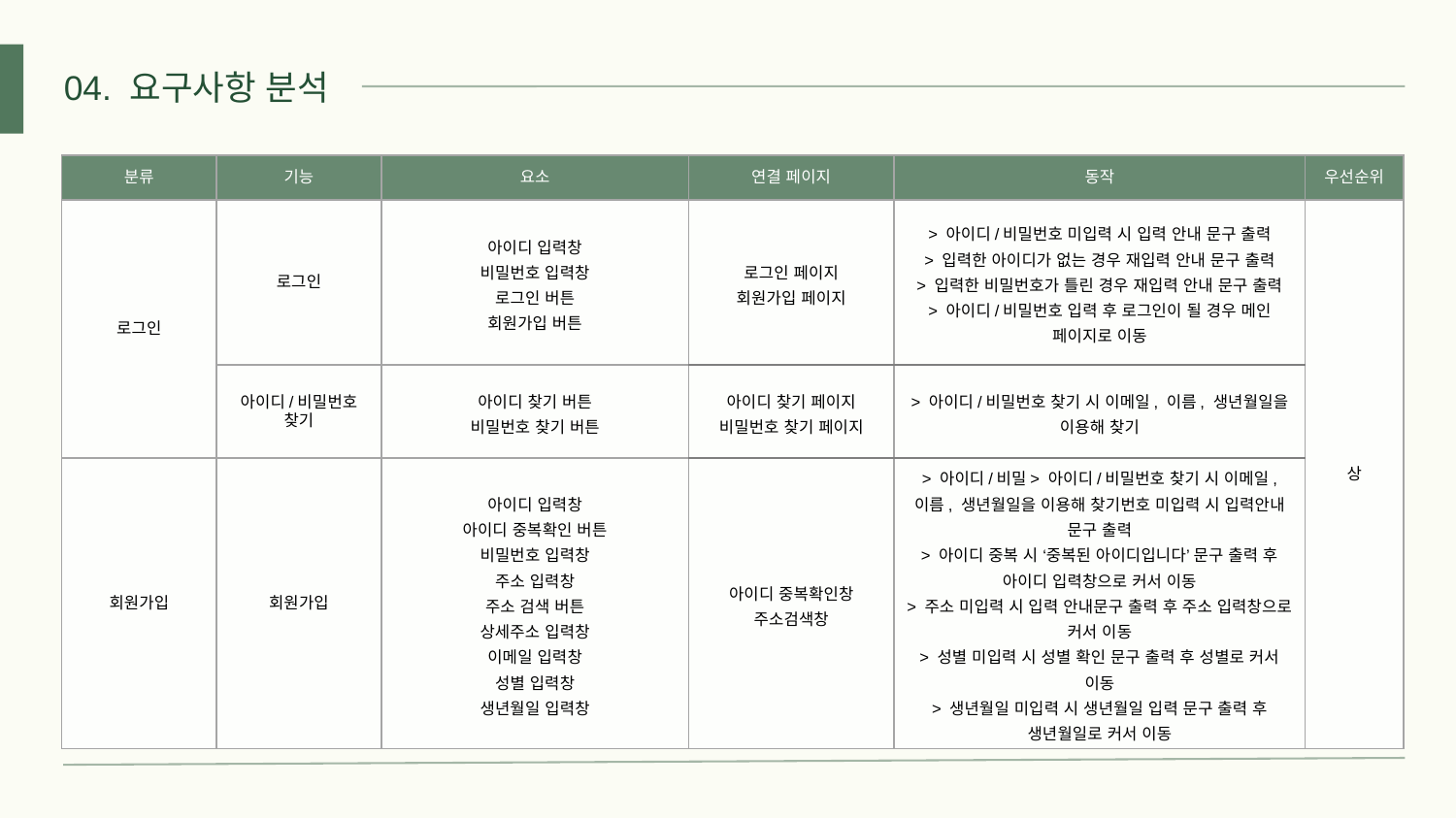

04. 요구사항 분석
| 분류 | 기능 | 요소 | 연결 페이지 | 동작 | 우선순위 |
| --- | --- | --- | --- | --- | --- |
| 로그인 | 로그인 | 아이디 입력창 비밀번호 입력창 로그인 버튼 회원가입 버튼 | 로그인 페이지 회원가입 페이지 | > 아이디/비밀번호 미입력 시 입력 안내 문구 출력 > 입력한 아이디가 없는 경우 재입력 안내 문구 출력 > 입력한 비밀번호가 틀린 경우 재입력 안내 문구 출력 > 아이디/비밀번호 입력 후 로그인이 될 경우 메인 페이지로 이동 | 상 |
|  | 아이디/비밀번호 찾기 | 아이디 찾기 버튼 비밀번호 찾기 버튼 | 아이디 찾기 페이지 비밀번호 찾기 페이지 | > 아이디/비밀번호 찾기 시 이메일, 이름, 생년월일을 이용해 찾기 |  |
| 회원가입 | 회원가입 | 아이디 입력창 아이디 중복확인 버튼 비밀번호 입력창 주소 입력창 주소 검색 버튼 상세주소 입력창 이메일 입력창 성별 입력창 생년월일 입력창 | 아이디 중복확인창 주소검색창 | > 아이디/비밀> 아이디/비밀번호 찾기 시 이메일, 이름, 생년월일을 이용해 찾기번호 미입력 시 입력안내 문구 출력 > 아이디 중복 시 ‘중복된 아이디입니다’ 문구 출력 후 아이디 입력창으로 커서 이동 > 주소 미입력 시 입력 안내문구 출력 후 주소 입력창으로 커서 이동 > 성별 미입력 시 성별 확인 문구 출력 후 성별로 커서 이동 > 생년월일 미입력 시 생년월일 입력 문구 출력 후 생년월일로 커서 이동 |  |